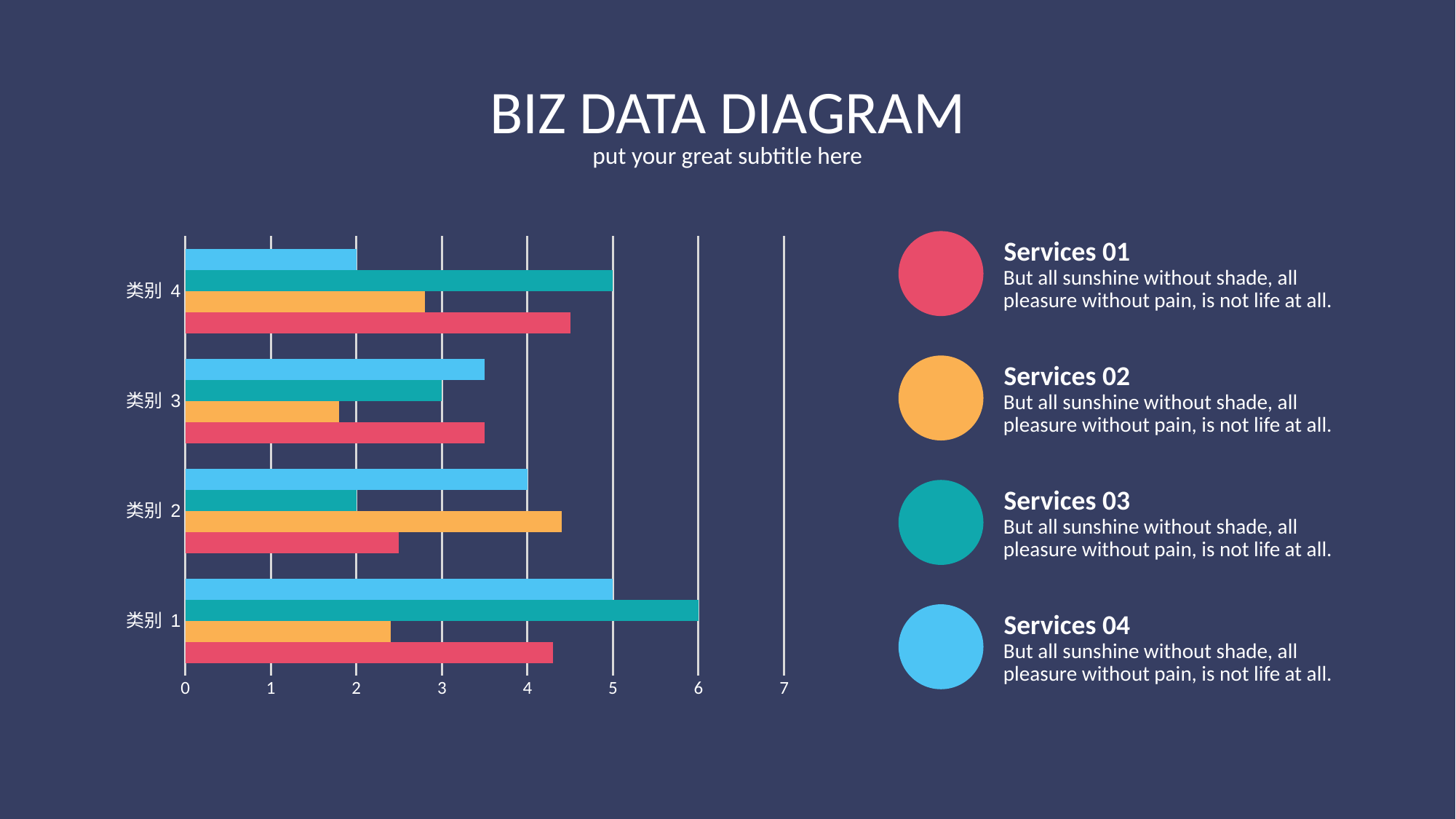

BIZ DATA DIAGRAM
put your great subtitle here

### Chart

| Category | 系列 1 | 系列 2 | 系列 3 | 系列 4 |
|---|---|---|---|---|
| 类别 1 | 4.3 | 2.4 | 6.0 | 5.0 |
| 类别 2 | 2.5 | 4.4 | 2.0 | 4.0 |
| 类别 3 | 3.5 | 1.8 | 3.0 | 3.5 |
| 类别 4 | 4.5 | 2.8 | 5.0 | 2.0 |
Services 01
But all sunshine without shade, all pleasure without pain, is not life at all.

Services 02
But all sunshine without shade, all pleasure without pain, is not life at all.

Services 03
But all sunshine without shade, all pleasure without pain, is not life at all.

Services 04
But all sunshine without shade, all pleasure without pain, is not life at all.